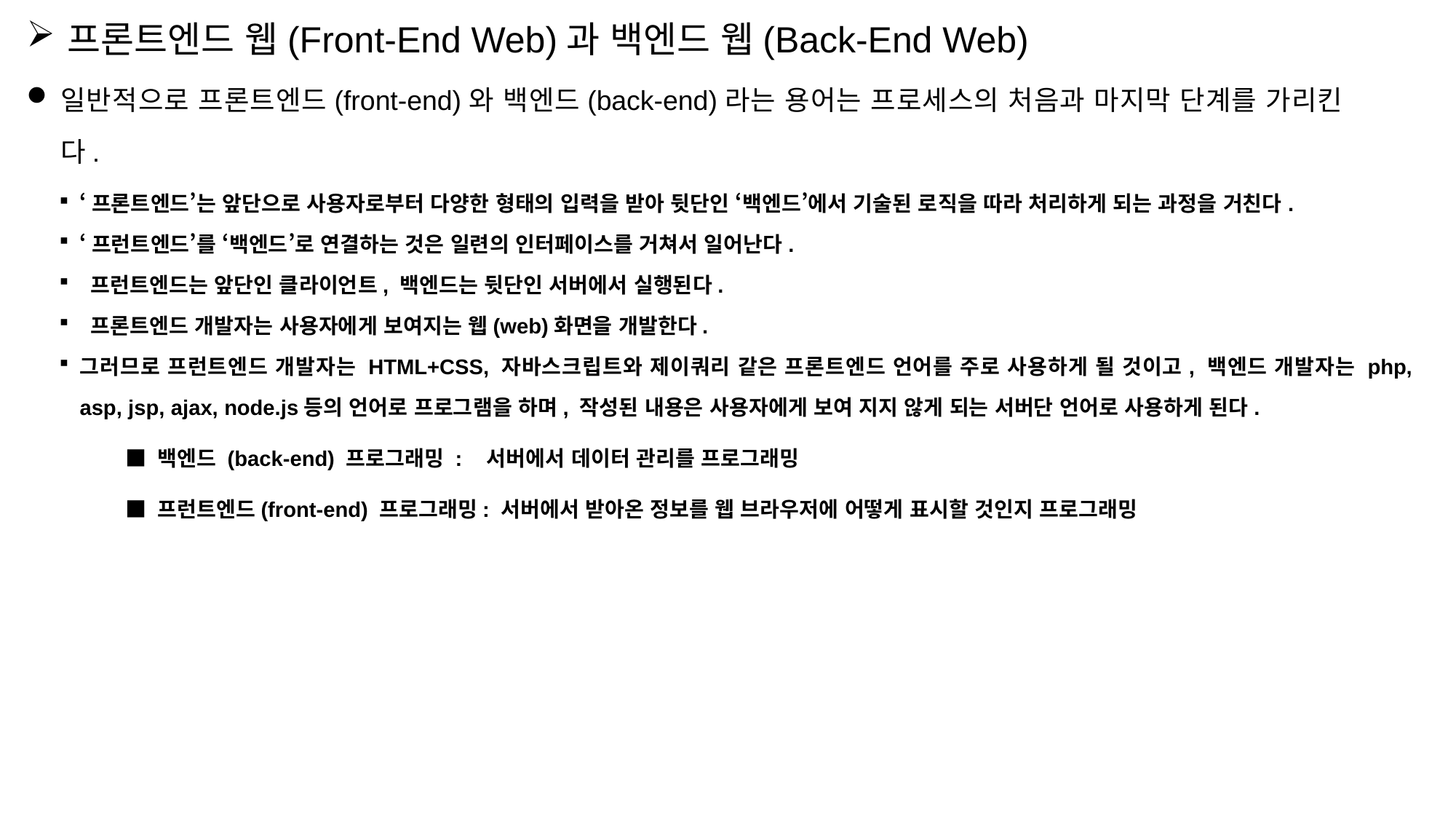

프론트엔드 웹(Front-End Web)과 백엔드 웹(Back-End Web)
일반적으로 프론트엔드(front-end)와 백엔드(back-end)라는 용어는 프로세스의 처음과 마지막 단계를 가리킨다.

‘프론트엔드’는 앞단으로 사용자로부터 다양한 형태의 입력을 받아 뒷단인 ‘백엔드’에서 기술된 로직을 따라 처리하게 되는 과정을 거친다.
‘프런트엔드’를 ‘백엔드’로 연결하는 것은 일련의 인터페이스를 거쳐서 일어난다.
 프런트엔드는 앞단인 클라이언트, 백엔드는 뒷단인 서버에서 실행된다.
 프론트엔드 개발자는 사용자에게 보여지는 웹(web)화면을 개발한다.
그러므로 프런트엔드 개발자는 HTML+CSS, 자바스크립트와 제이쿼리 같은 프론트엔드 언어를 주로 사용하게 될 것이고, 백엔드 개발자는 php, asp, jsp, ajax, node.js등의 언어로 프로그램을 하며, 작성된 내용은 사용자에게 보여 지지 않게 되는 서버단 언어로 사용하게 된다.

■ 백엔드 (back-end) 프로그래밍 : 	서버에서 데이터 관리를 프로그래밍

■ 프런트엔드(front-end) 프로그래밍: 서버에서 받아온 정보를 웹 브라우저에 어떻게 표시할 것인지 프로그래밍